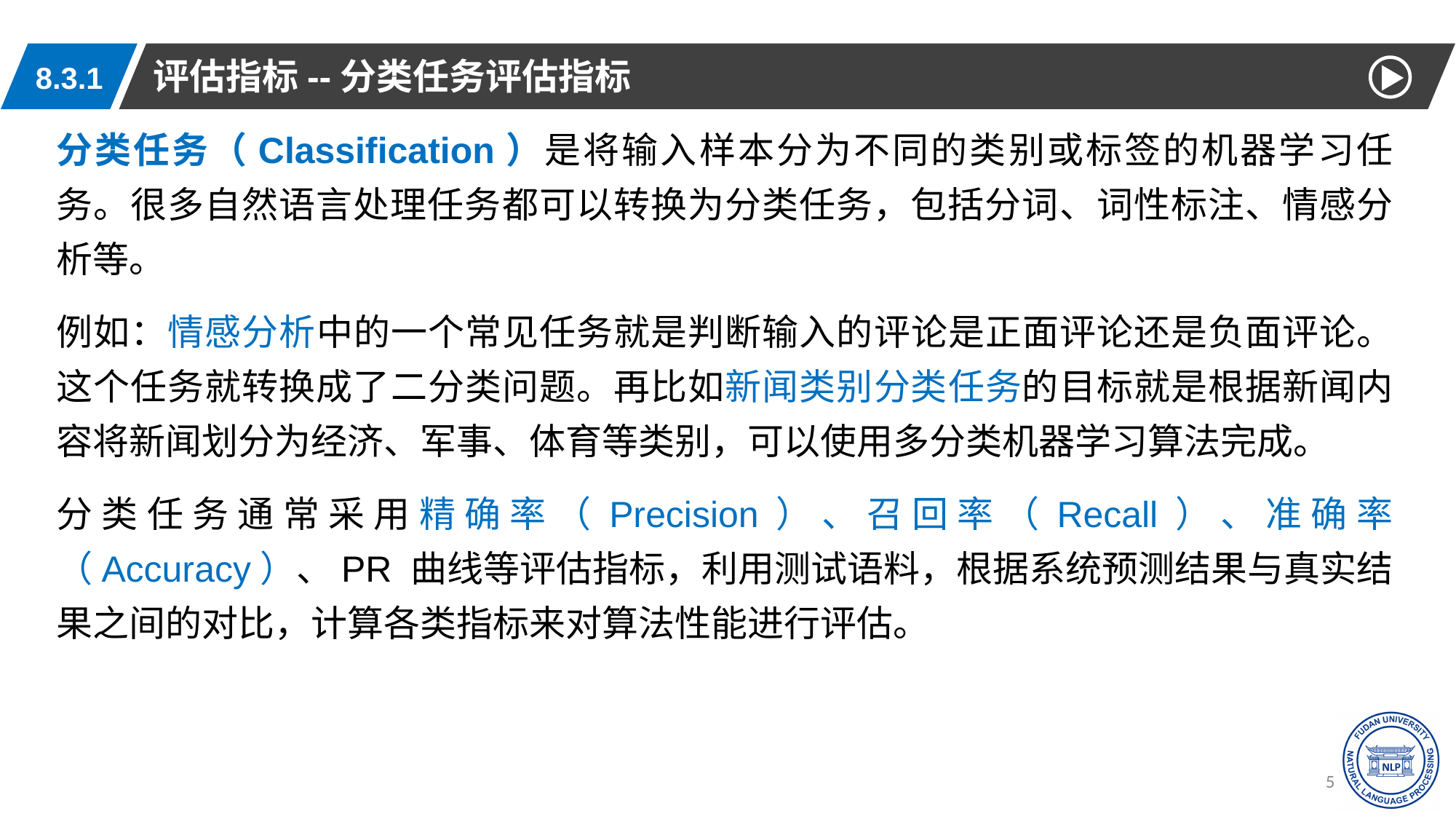

评估指标--分类任务评估指标
8.3.1

分类任务（Classification）是将输入样本分为不同的类别或标签的机器学习任务。很多自然语言处理任务都可以转换为分类任务，包括分词、词性标注、情感分析等。
例如：情感分析中的一个常见任务就是判断输入的评论是正面评论还是负面评论。这个任务就转换成了二分类问题。再比如新闻类别分类任务的目标就是根据新闻内容将新闻划分为经济、军事、体育等类别，可以使用多分类机器学习算法完成。
分类任务通常采用精确率（Precision）、召回率（Recall）、准确率（Accuracy）、PR 曲线等评估指标，利用测试语料，根据系统预测结果与真实结果之间的对比，计算各类指标来对算法性能进行评估。
55